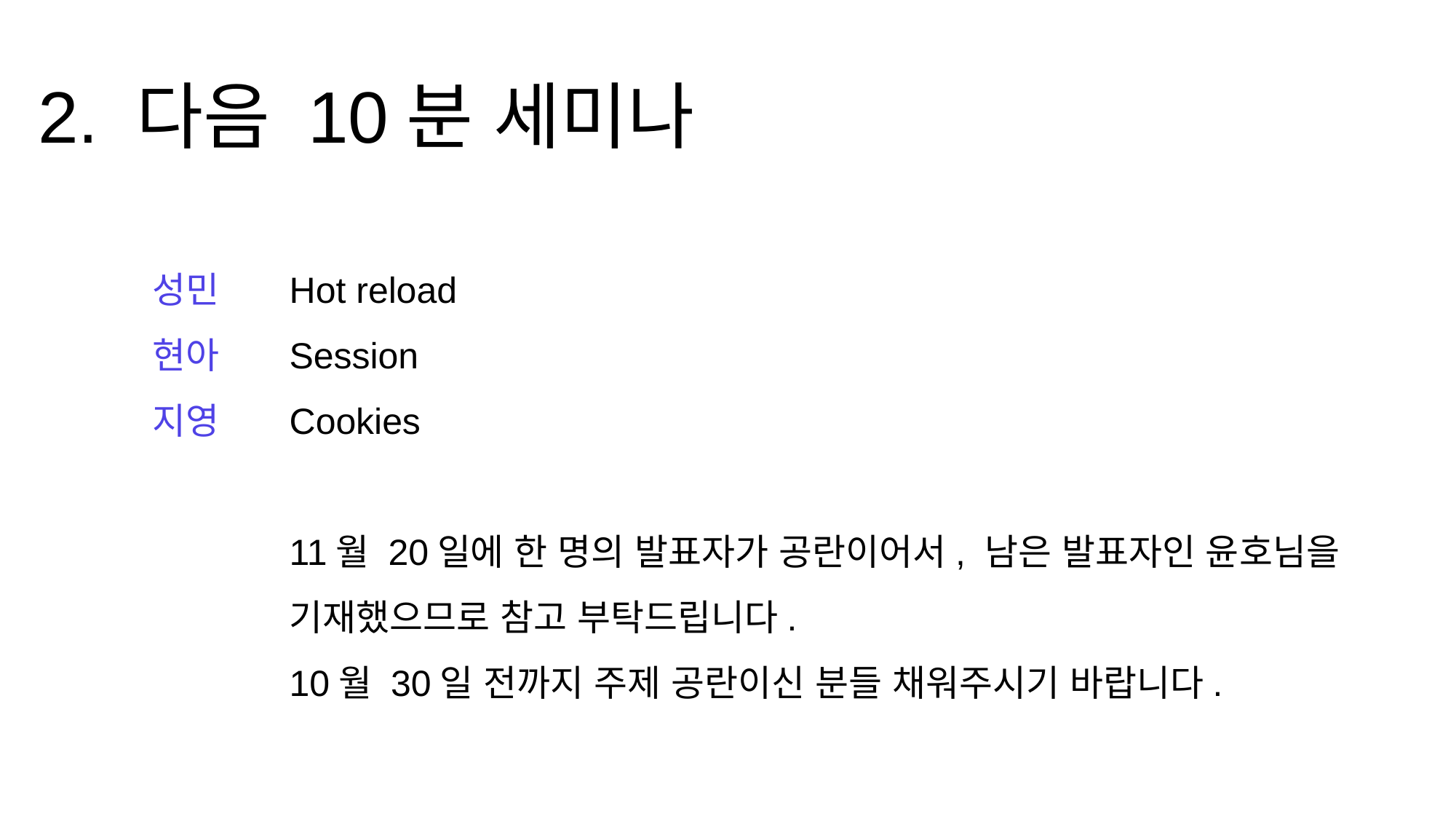

2. 다음 10분 세미나
성민
현아
지영
Hot reload
Session
Cookies

11월 20일에 한 명의 발표자가 공란이어서, 남은 발표자인 윤호님을
기재했으므로 참고 부탁드립니다.
10월 30일 전까지 주제 공란이신 분들 채워주시기 바랍니다.